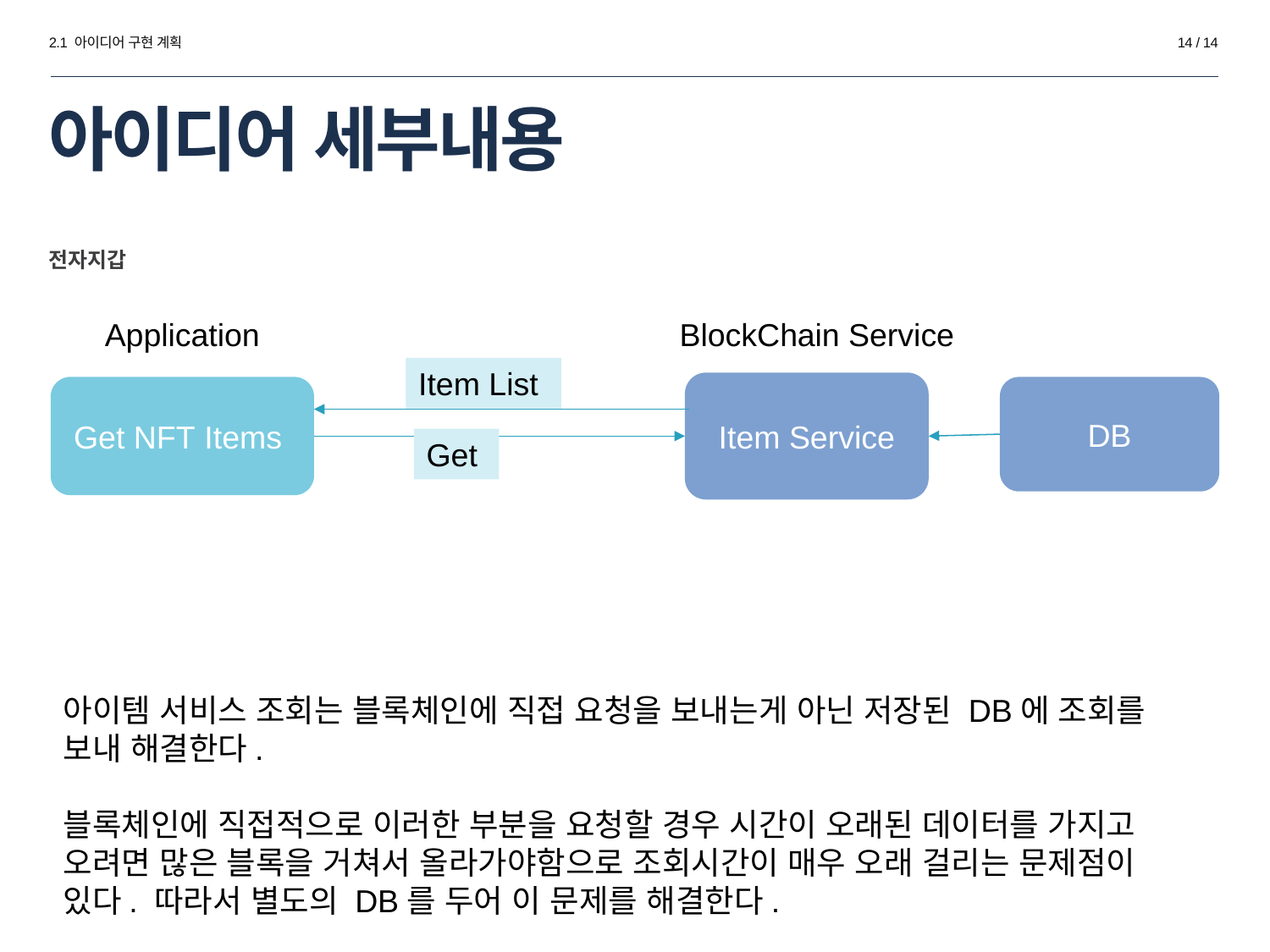

2.1 아이디어 구현 계획
14 / 14
# 아이디어 세부내용
전자지갑
Application
BlockChain Service
Item List
Item Service
Get NFT Items
DB
Get
아이템 서비스 조회는 블록체인에 직접 요청을 보내는게 아닌 저장된 DB에 조회를 보내 해결한다.

블록체인에 직접적으로 이러한 부분을 요청할 경우 시간이 오래된 데이터를 가지고 오려면 많은 블록을 거쳐서 올라가야함으로 조회시간이 매우 오래 걸리는 문제점이 있다. 따라서 별도의 DB를 두어 이 문제를 해결한다.